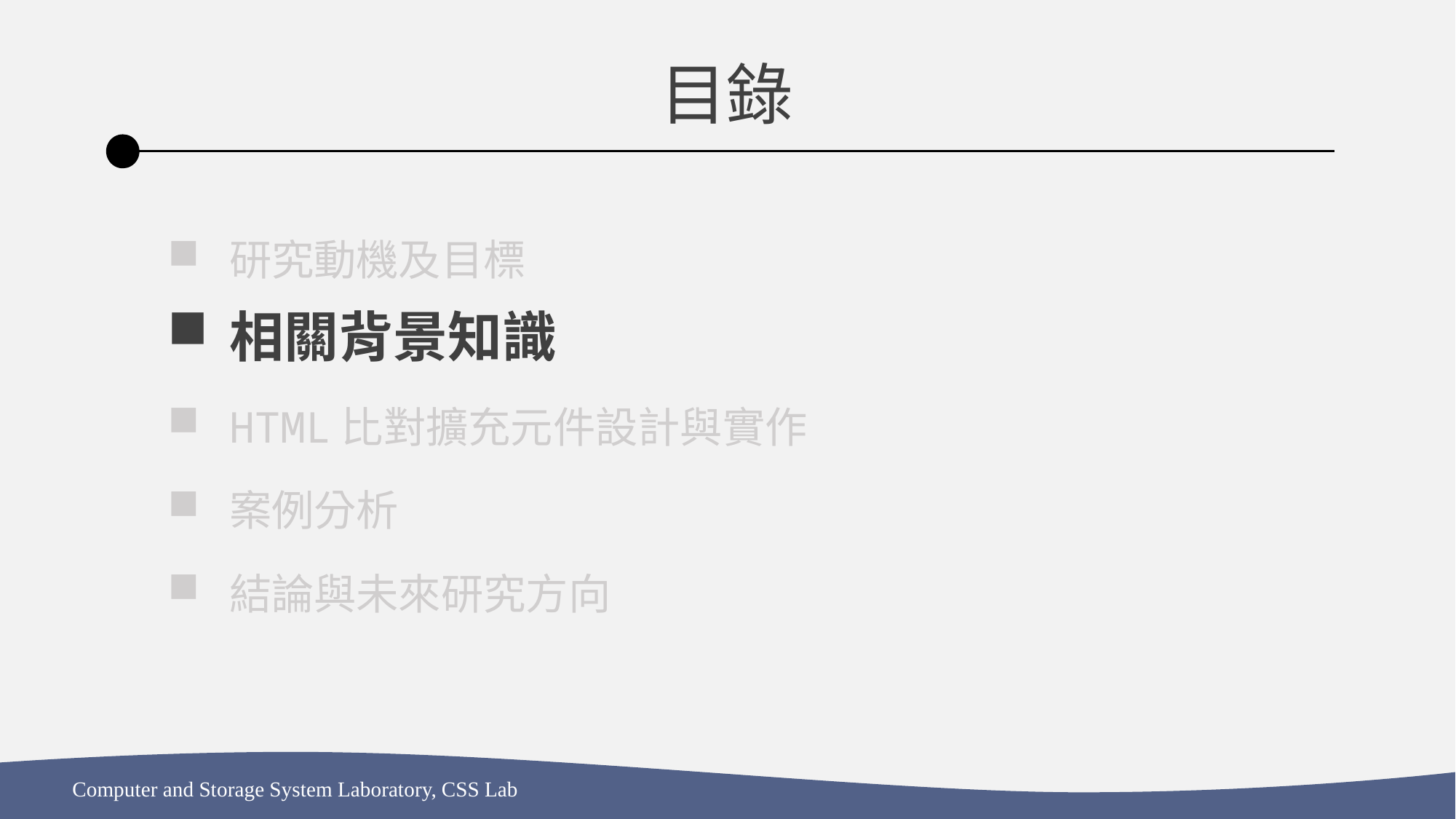

目錄

研究動機及目標
相關背景知識
HTML比對擴充元件設計與實作
案例分析
結論與未來研究方向

Computer and Storage System Laboratory, CSS Lab